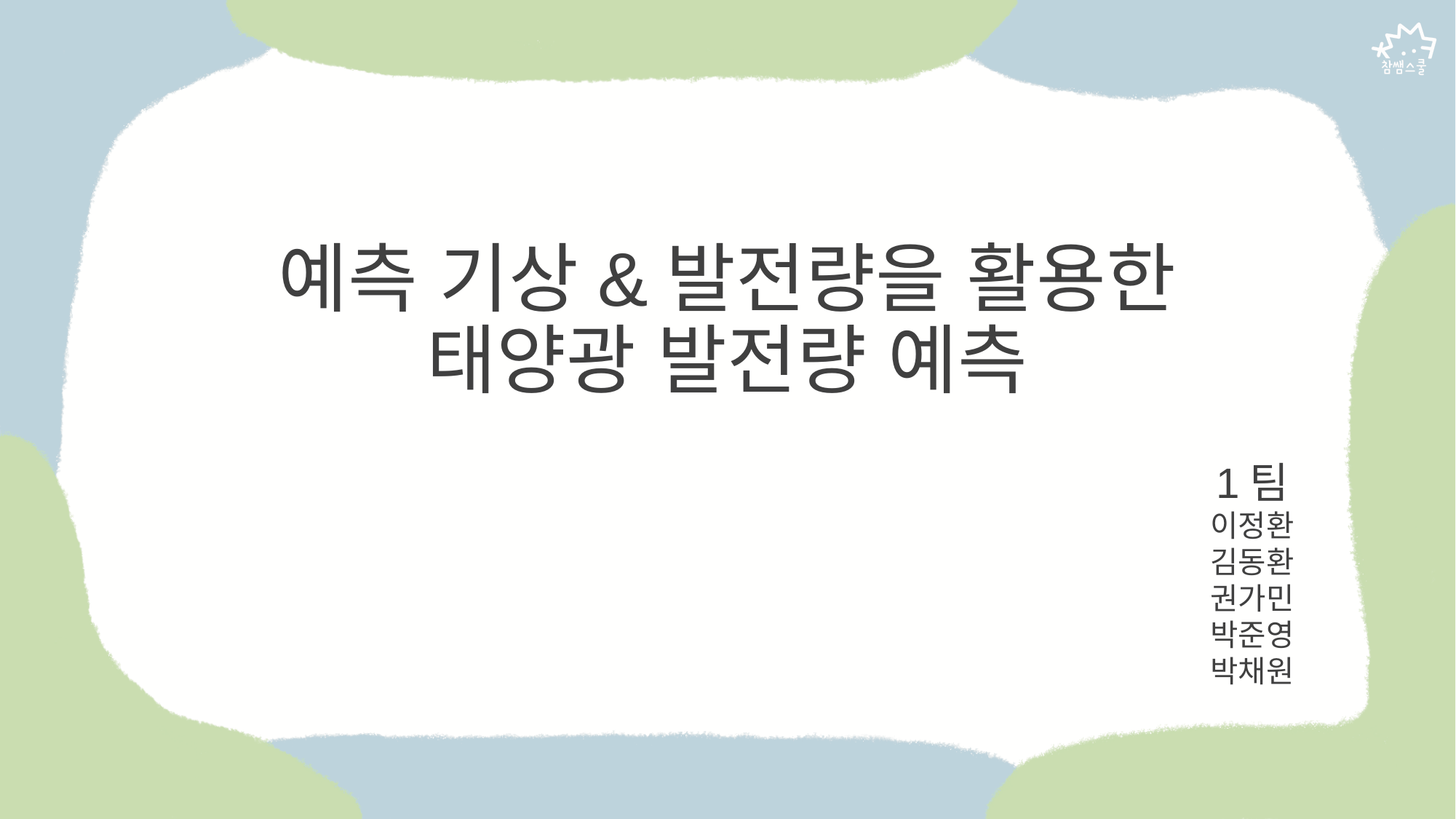

# 예측 기상&발전량을 활용한 태양광 발전량 예측
1팀
이정환
김동환
권가민
박준영
박채원